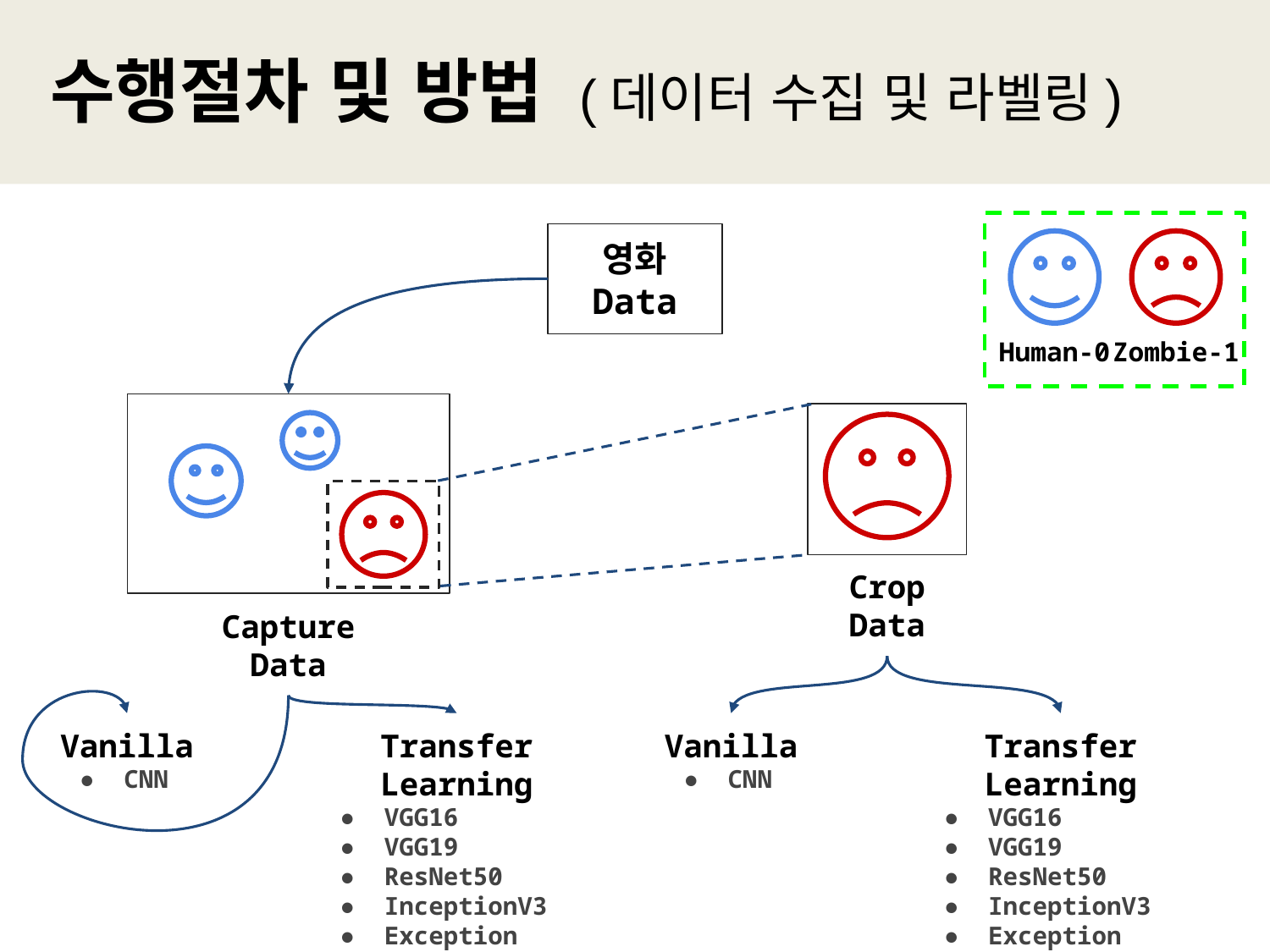

수행절차 및 방법 (데이터 수집 및 라벨링)

영화 Data

Human-0
Zombie-1

Crop Data
Capture Data
Vanilla
CNN
Transfer Learning
VGG16
VGG19
ResNet50
InceptionV3
Exception
Vanilla
CNN
Transfer Learning
VGG16
VGG19
ResNet50
InceptionV3
Exception